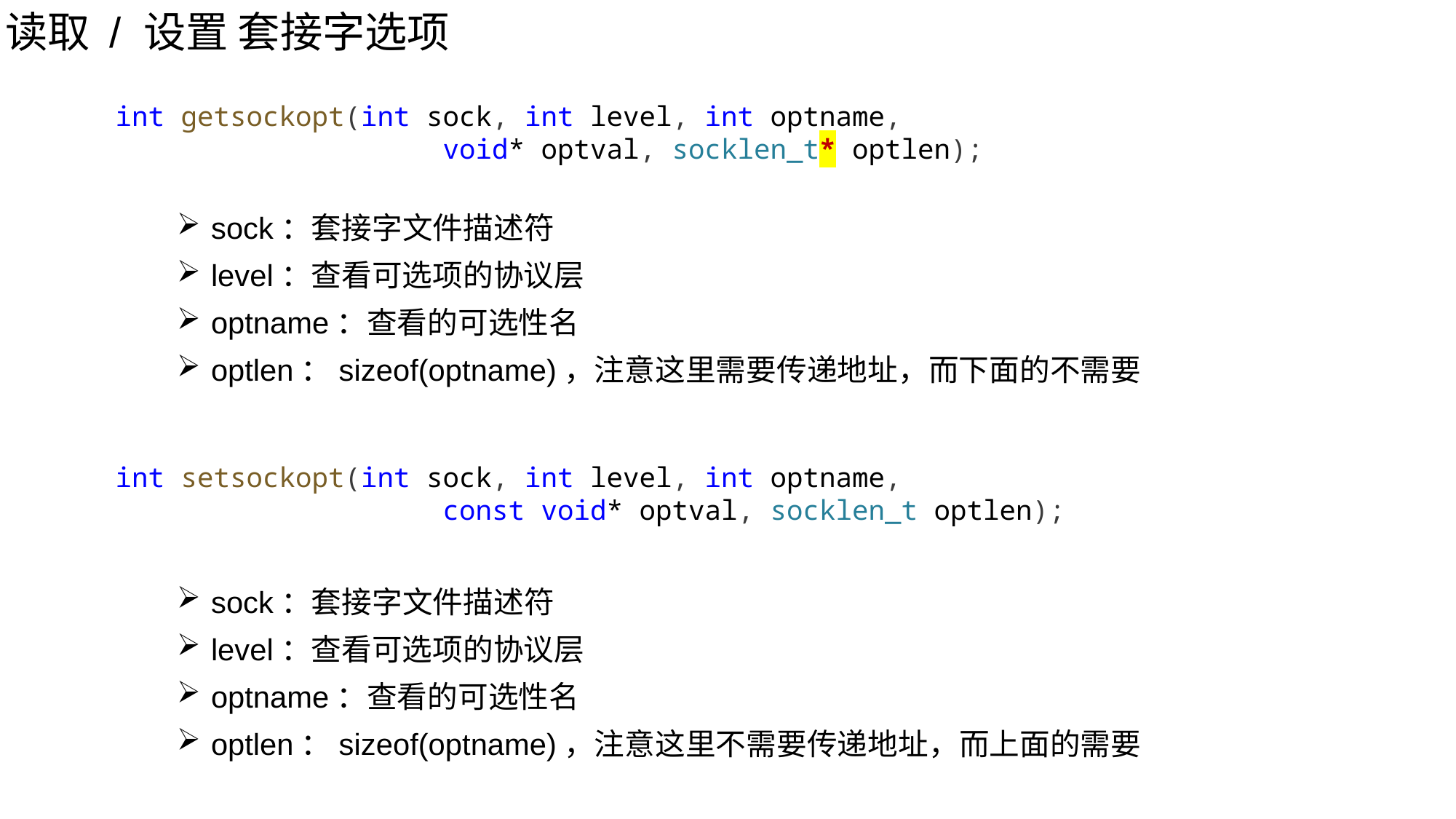

读取 / 设置 套接字选项
int getsockopt(int sock, int level, int optname,
			void* optval, socklen_t* optlen);
sock：套接字文件描述符
level：查看可选项的协议层
optname：查看的可选性名
optlen：sizeof(optname)，注意这里需要传递地址，而下面的不需要
int setsockopt(int sock, int level, int optname,
			const void* optval, socklen_t optlen);
sock：套接字文件描述符
level：查看可选项的协议层
optname：查看的可选性名
optlen：sizeof(optname)，注意这里不需要传递地址，而上面的需要